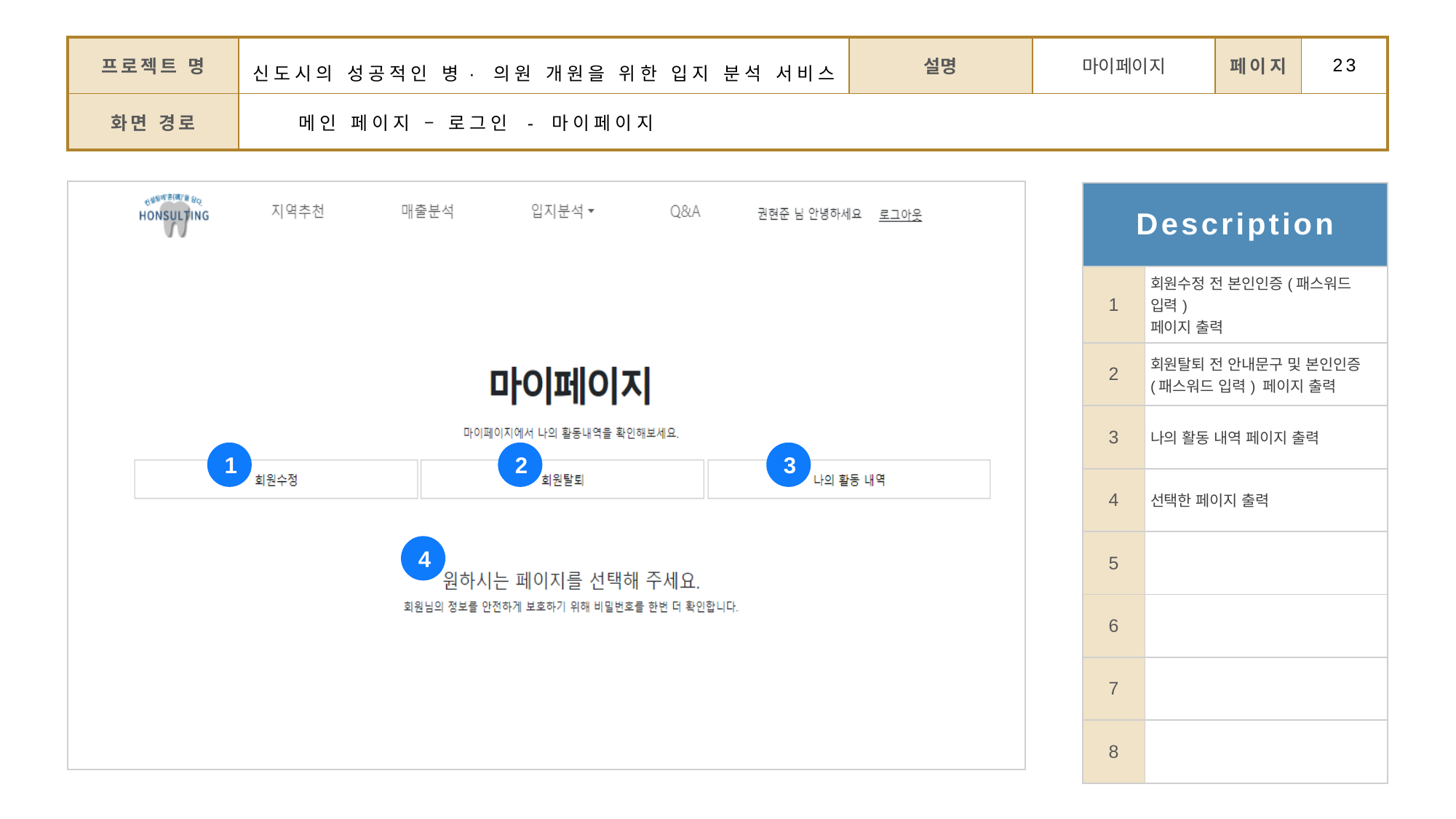

| 프로젝트 명 | 신도시의 성공적인 병·의원 개원을 위한 입지 분석 서비스 | 설명 | 마이페이지 | 페이지 | 23 |
| --- | --- | --- | --- | --- | --- |
| 화면 경로 | 메인 페이지 – 로그인 - 마이페이지 |  |  |  |  |

| Description |  |
| --- | --- |
| 1 | 회원수정 전 본인인증(패스워드 입력) 페이지 출력 |
| 2 | 회원탈퇴 전 안내문구 및 본인인증 (패스워드 입력) 페이지 출력 |
| 3 | 나의 활동 내역 페이지 출력 |
| 4 | 선택한 페이지 출력 |
| 5 |  |
| 6 |  |
| 7 |  |
| 8 |  |
3
2
1
4